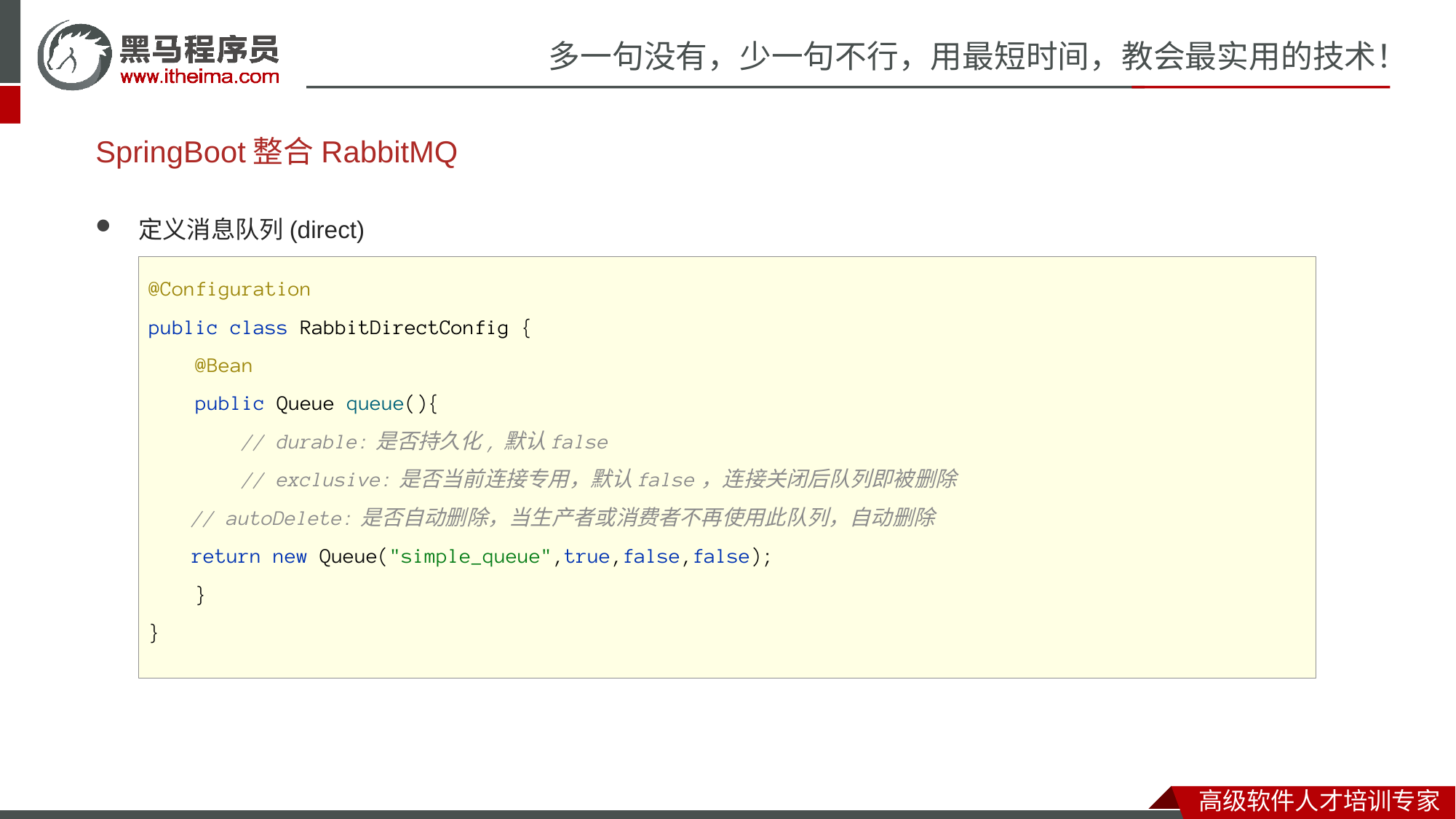

# SpringBoot整合RabbitMQ
定义消息队列(direct)

@Configuration
public class RabbitDirectConfig {
    @Bean
    public Queue queue(){
        // durable:是否持久化,默认false
        // exclusive:是否当前连接专用，默认false，连接关闭后队列即被删除
        // autoDelete:是否自动删除，当生产者或消费者不再使用此队列，自动删除
        return new Queue("simple_queue",true,false,false);
    }
}